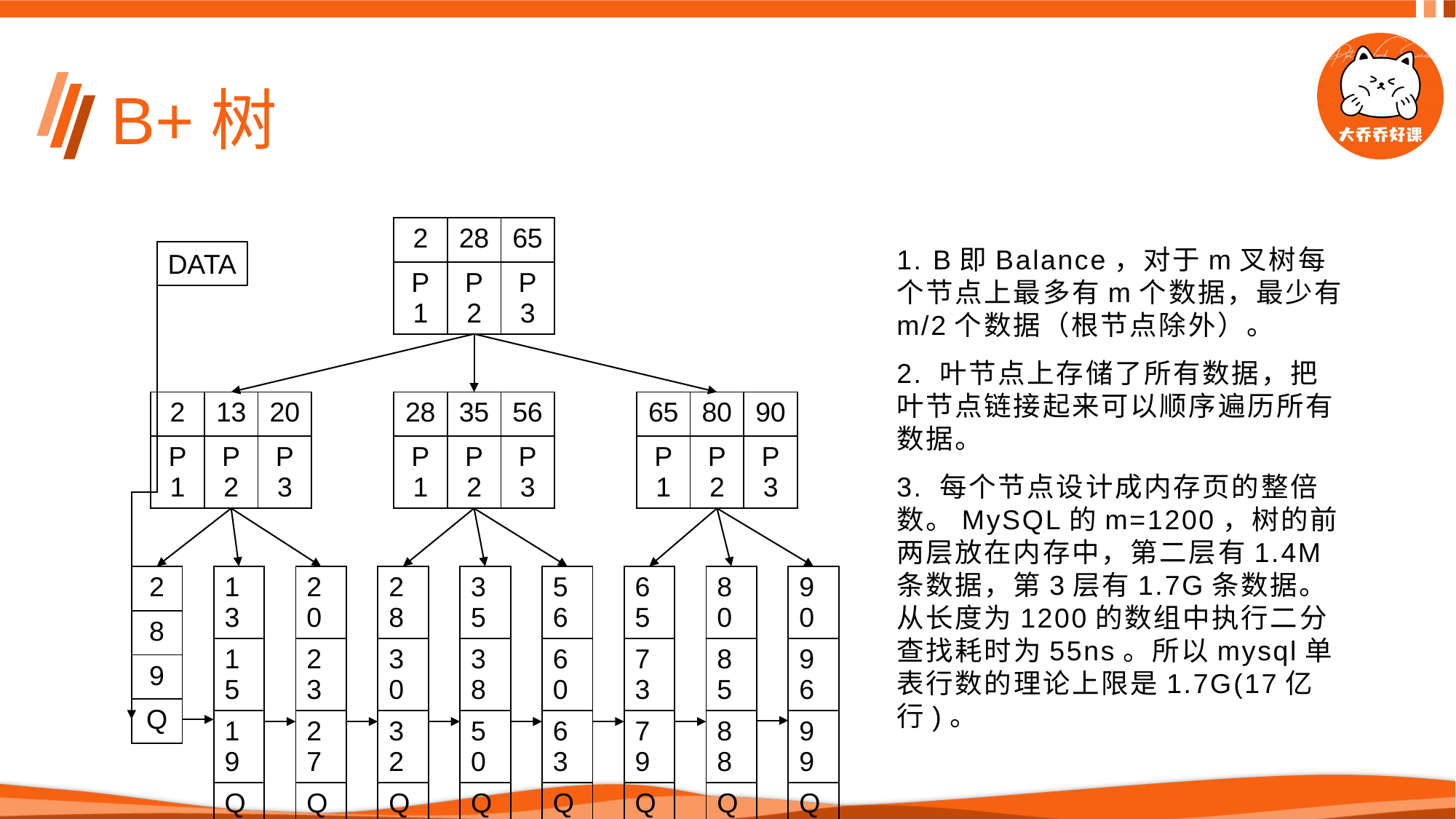

# B+树
| 2 | 28 | 65 |
| --- | --- | --- |
| P1 | P2 | P3 |
1. B即Balance，对于m叉树每个节点上最多有m个数据，最少有m/2个数据（根节点除外）。
2. 叶节点上存储了所有数据，把叶节点链接起来可以顺序遍历所有数据。
3. 每个节点设计成内存页的整倍数。MySQL的m=1200，树的前两层放在内存中，第二层有1.4M条数据，第3层有1.7G条数据。从长度为1200的数组中执行二分查找耗时为55ns。所以mysql单表行数的理论上限是1.7G(17亿行)。
DATA
| 2 | 13 | 20 |
| --- | --- | --- |
| P1 | P2 | P3 |
| 28 | 35 | 56 |
| --- | --- | --- |
| P1 | P2 | P3 |
| 65 | 80 | 90 |
| --- | --- | --- |
| P1 | P2 | P3 |
| 2 |
| --- |
| 8 |
| 9 |
| Q |
| 13 |
| --- |
| 15 |
| 19 |
| Q |
| 20 |
| --- |
| 23 |
| 27 |
| Q |
| 28 |
| --- |
| 30 |
| 32 |
| Q |
| 35 |
| --- |
| 38 |
| 50 |
| Q |
| 56 |
| --- |
| 60 |
| 63 |
| Q |
| 65 |
| --- |
| 73 |
| 79 |
| Q |
| 80 |
| --- |
| 85 |
| 88 |
| Q |
| 90 |
| --- |
| 96 |
| 99 |
| Q |